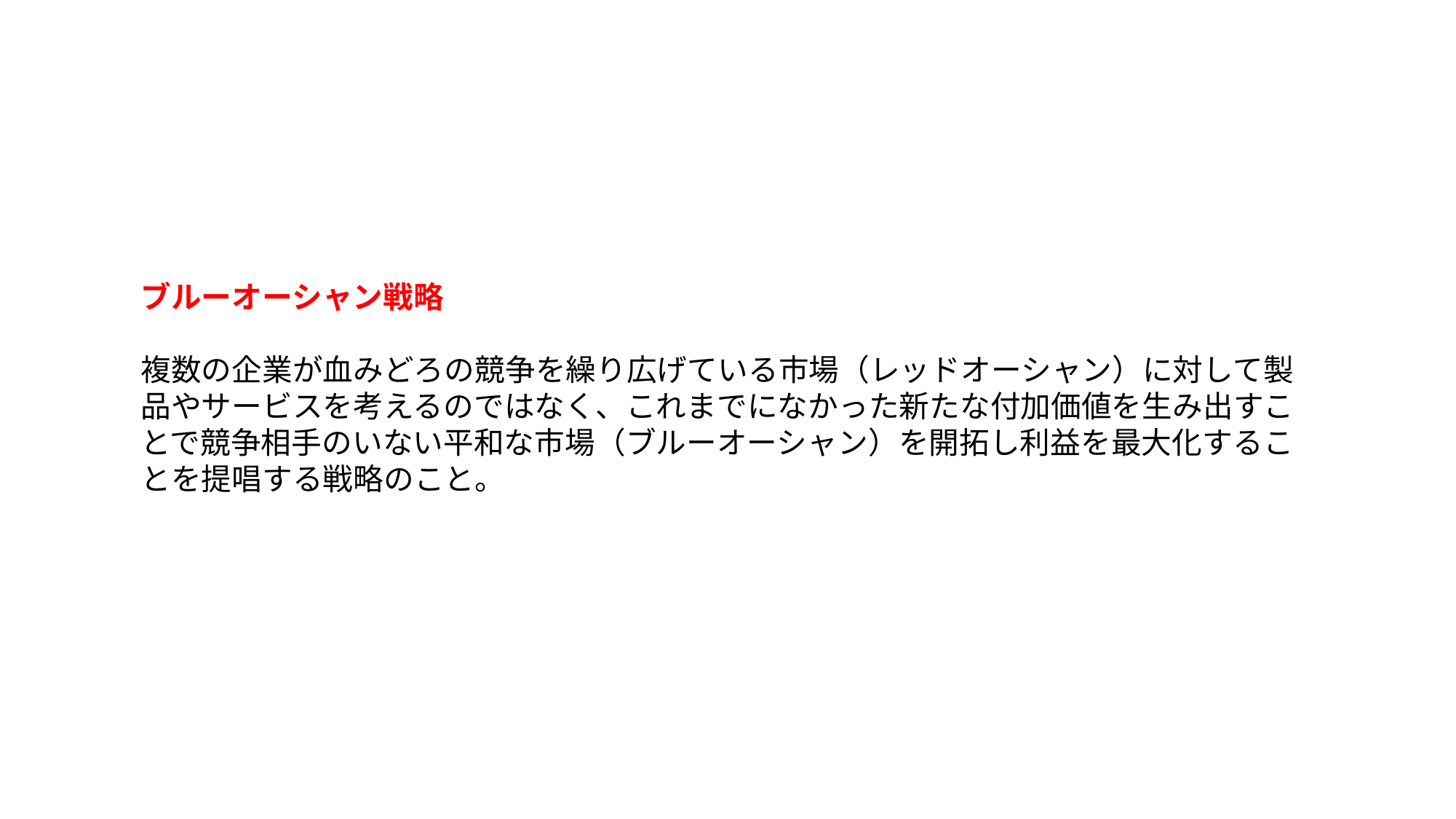

ブルーオーシャン戦略

複数の企業が血みどろの競争を繰り広げている市場（レッドオーシャン）に対して製品やサービスを考えるのではなく、これまでになかった新たな付加価値を生み出すことで競争相手のいない平和な市場（ブルーオーシャン）を開拓し利益を最大化することを提唱する戦略のこと。